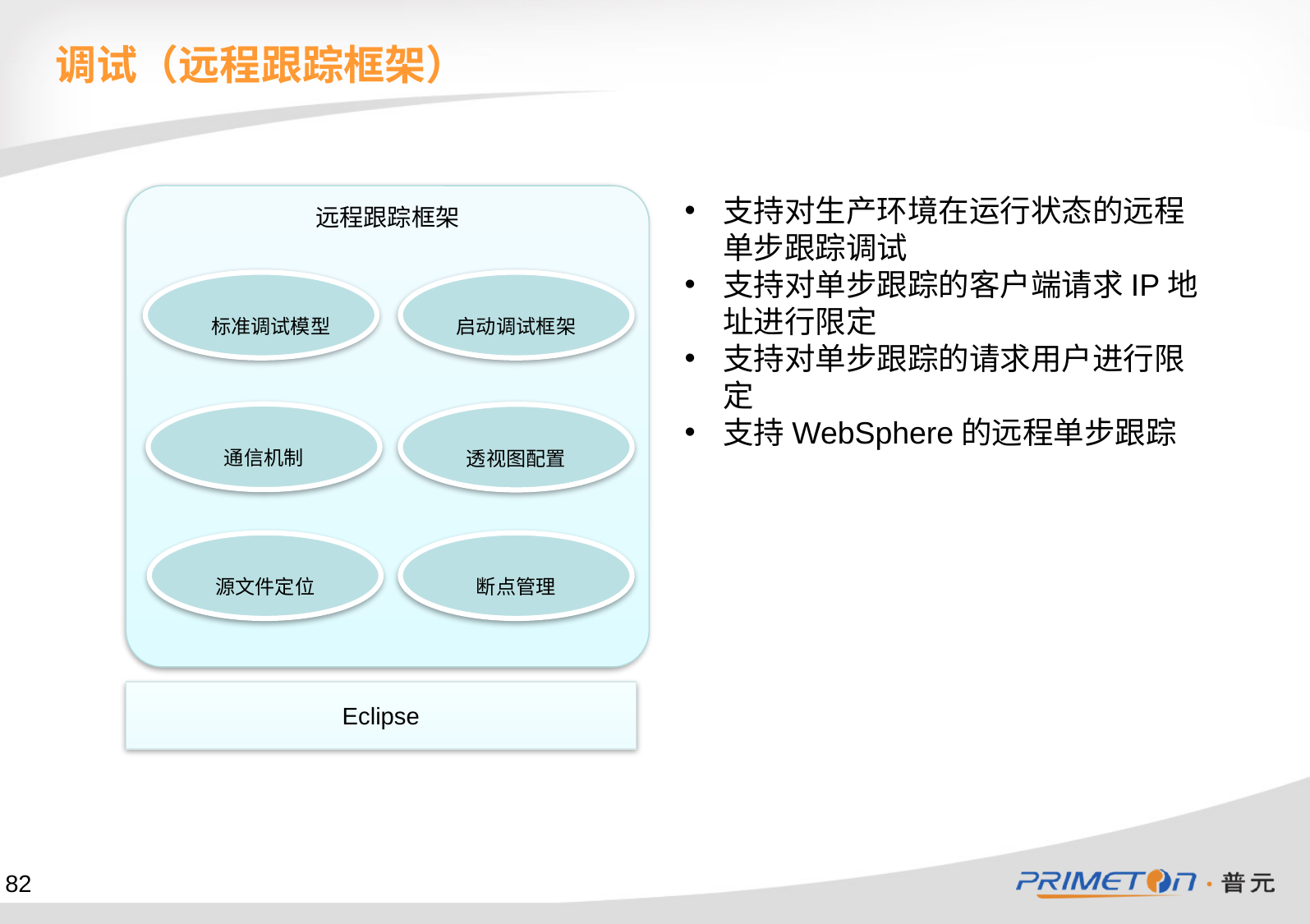

调试（远程跟踪框架）

远程跟踪框架
支持对生产环境在运行状态的远程单步跟踪调试
支持对单步跟踪的客户端请求IP地址进行限定
支持对单步跟踪的请求用户进行限定
支持WebSphere的远程单步跟踪
标准调试模型
启动调试框架
通信机制
透视图配置
源文件定位
断点管理
Eclipse
82